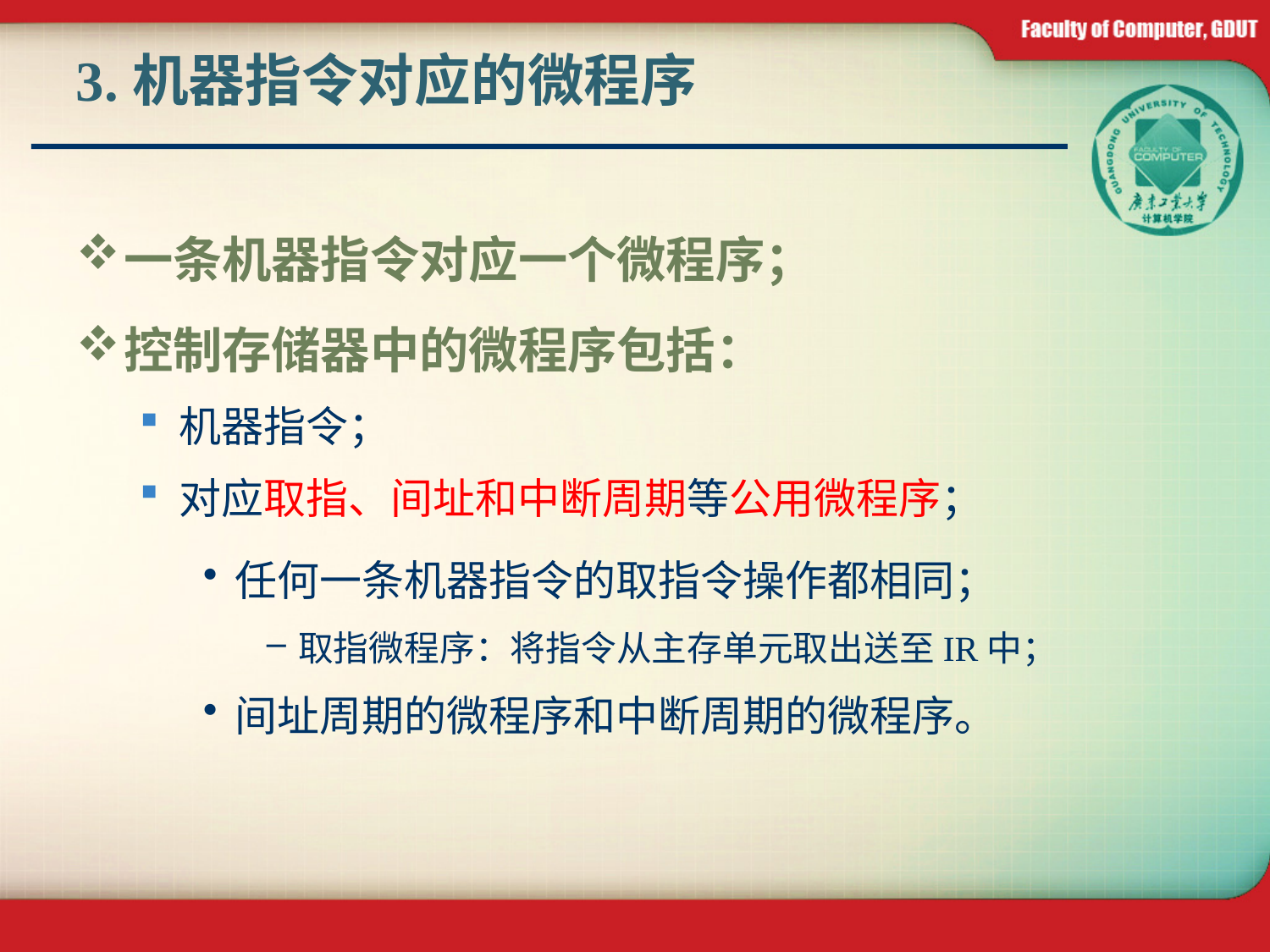

# 3.机器指令对应的微程序
一条机器指令对应一个微程序；
控制存储器中的微程序包括：
机器指令；
对应取指、间址和中断周期等公用微程序；
任何一条机器指令的取指令操作都相同；
取指微程序：将指令从主存单元取出送至IR中；
间址周期的微程序和中断周期的微程序。